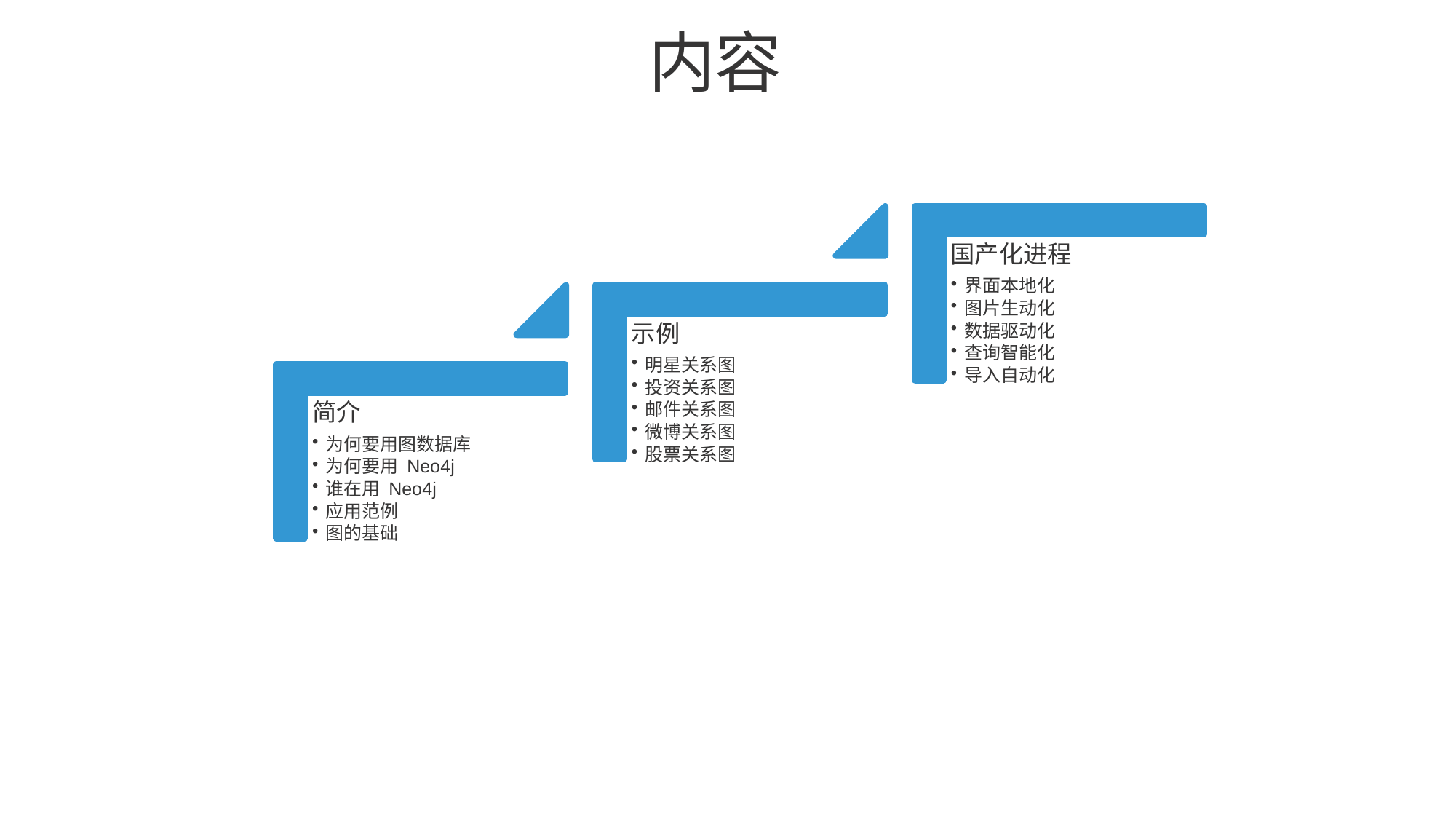

# 内容
简介
为何要用图数据库
为何要用 Neo4j
谁在用 Neo4j
应用范例
图的基础
示例
明星关系图
投资关系图
邮件关系图
微博关系图
股票关系图
国产化进程
界面本地化
图片生动化
数据驱动化
查询智能化
导入自动化